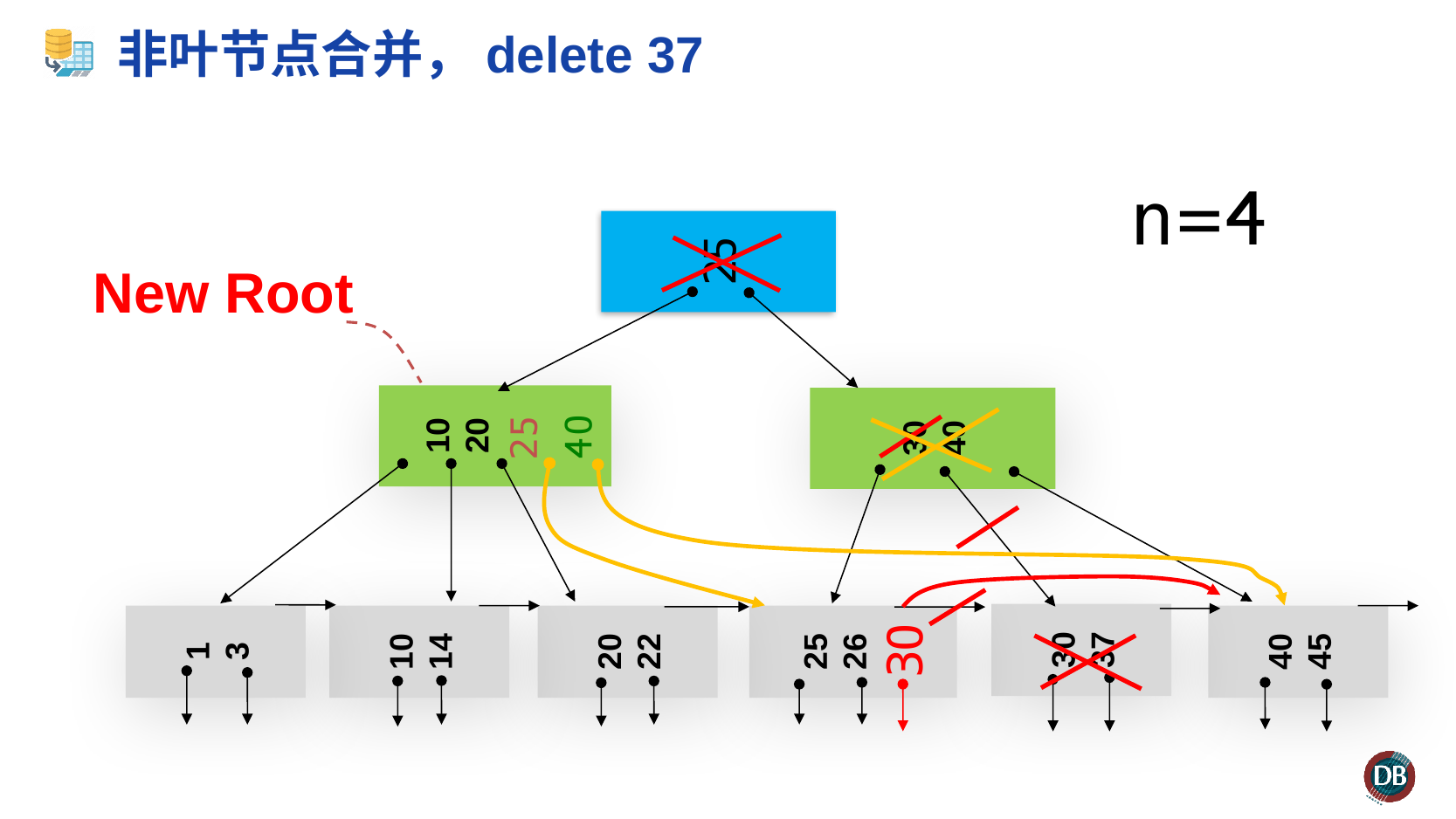

# 非叶节点合并，delete 37
25
n=4
New Root

25

30
40
10
20

40

30

25
26

30
37
10
14
1
3
20
22
40
45